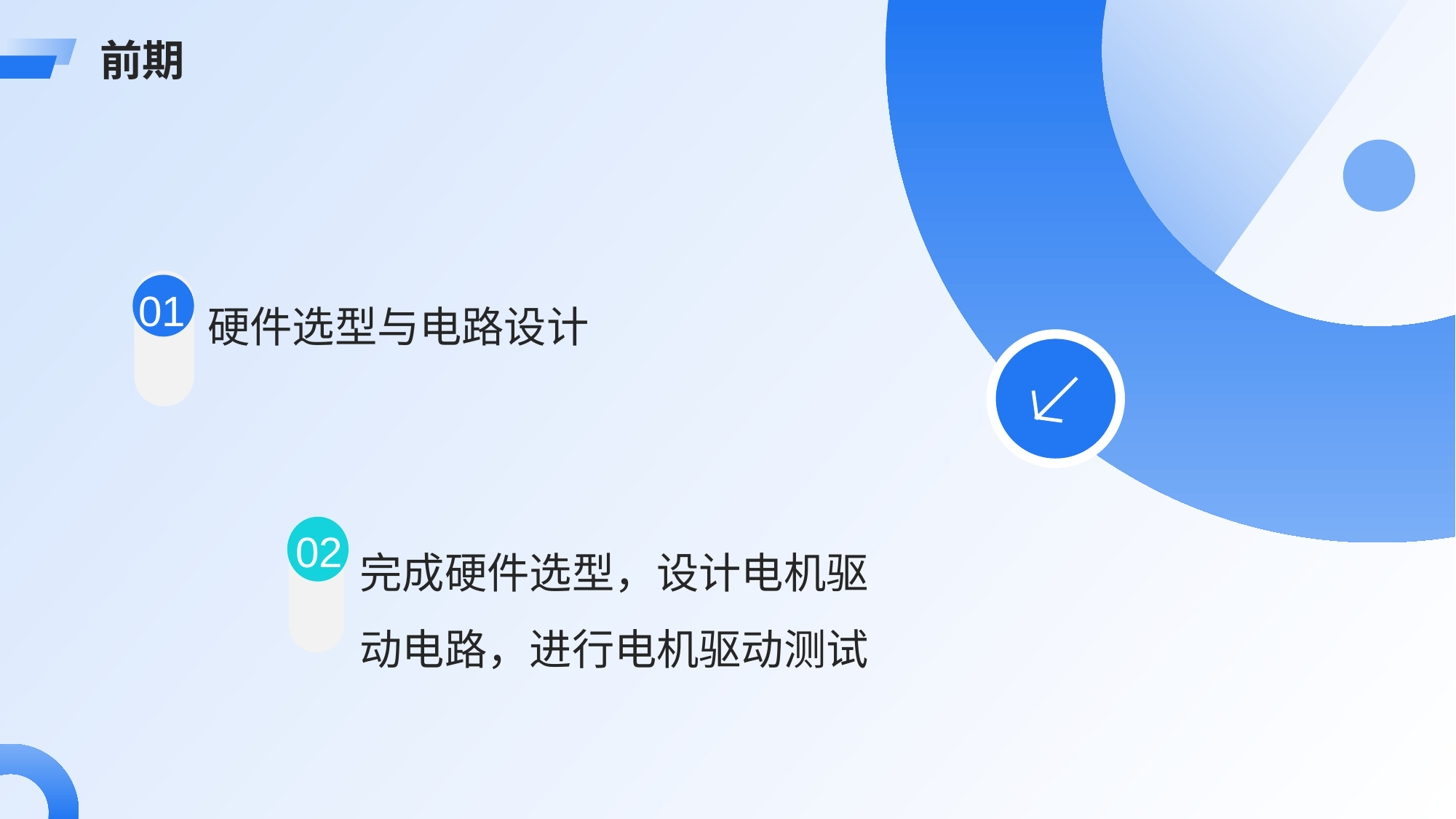

前期

硬件选型与电路设计
01

完成硬件选型，设计电机驱动电路，进行电机驱动测试
02